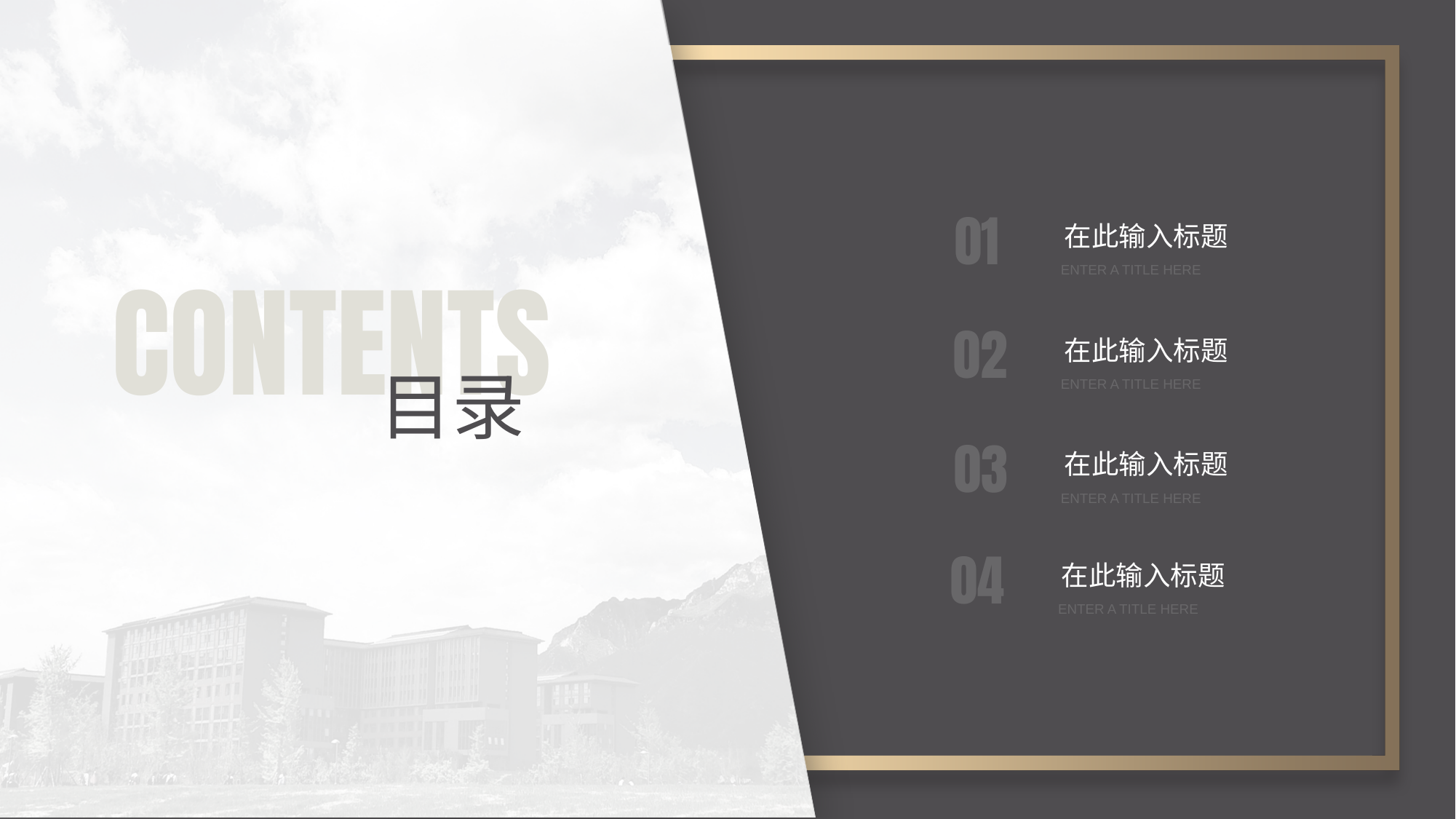

01
在此输入标题
ENTER A TITLE HERE
CONTENTS
目录
02
在此输入标题
ENTER A TITLE HERE
03
在此输入标题
ENTER A TITLE HERE
04
在此输入标题
ENTER A TITLE HERE